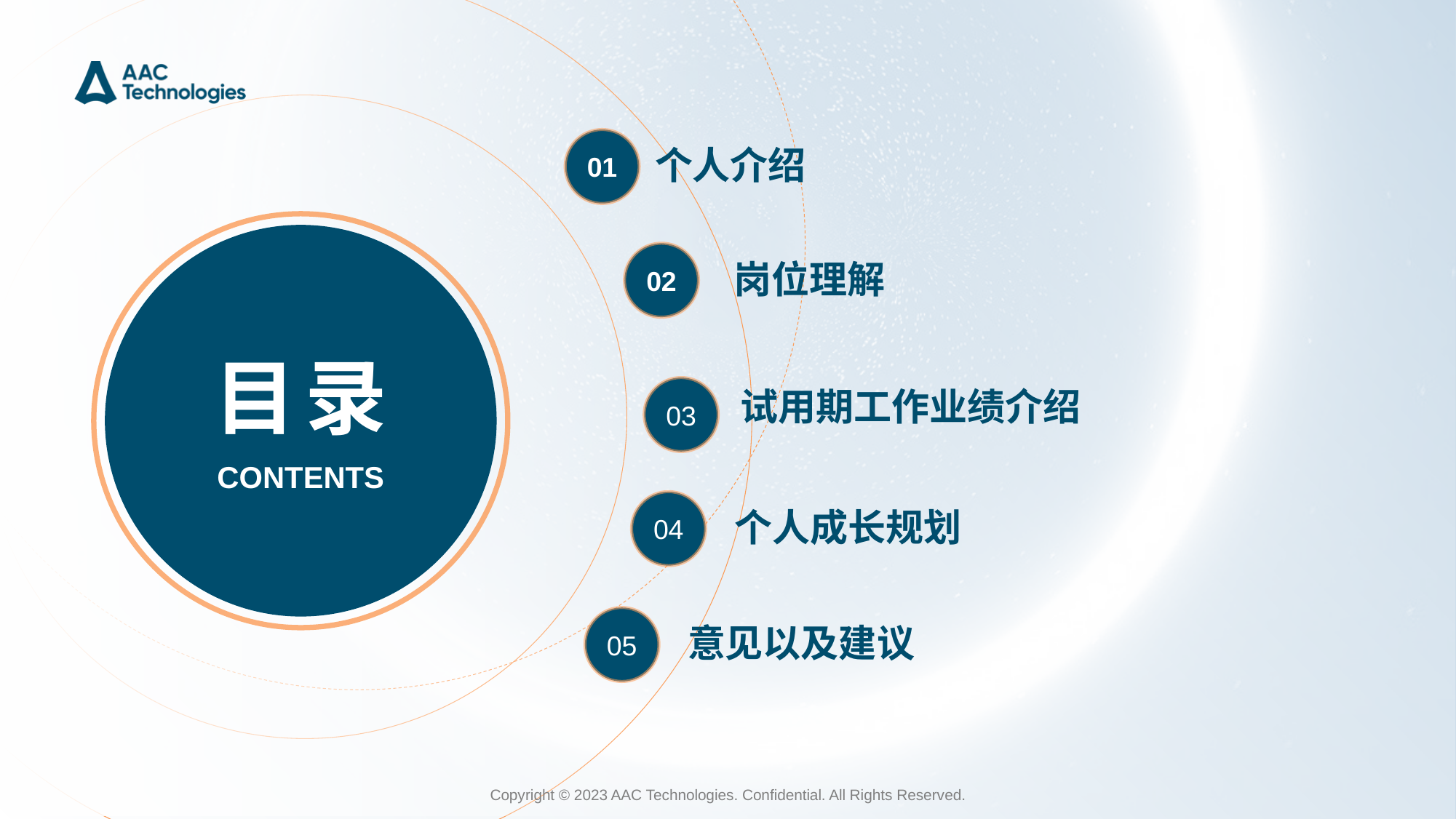

01
个人介绍
02
岗位理解
试用期工作业绩介绍
03
04
个人成长规划
05
意见以及建议